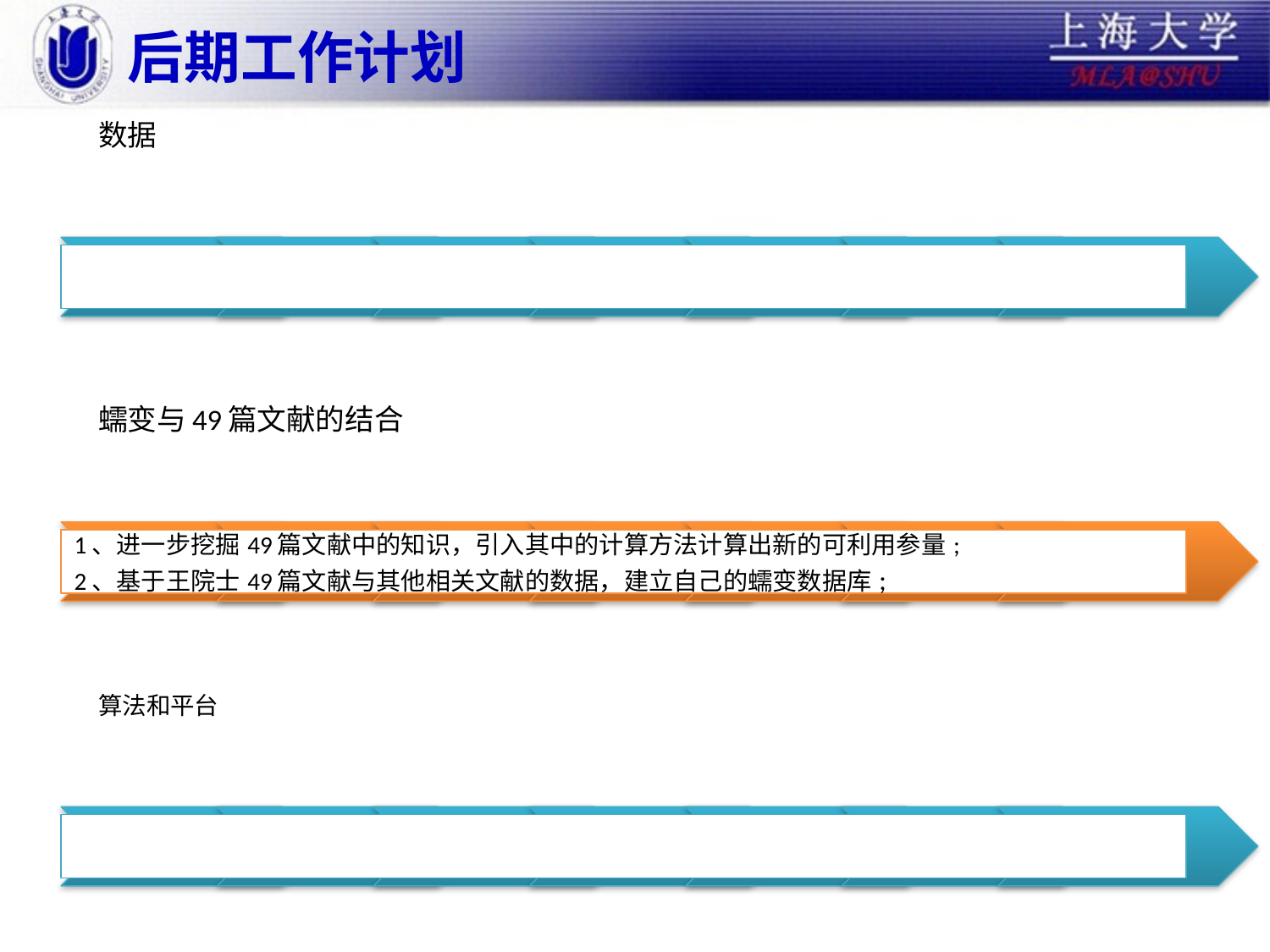

# 后期工作计划
数据
蠕变与49篇文献的结合
1、进一步挖掘49篇文献中的知识，引入其中的计算方法计算出新的可利用参量;
2、基于王院士49篇文献与其他相关文献的数据，建立自己的蠕变数据库;
算法和平台